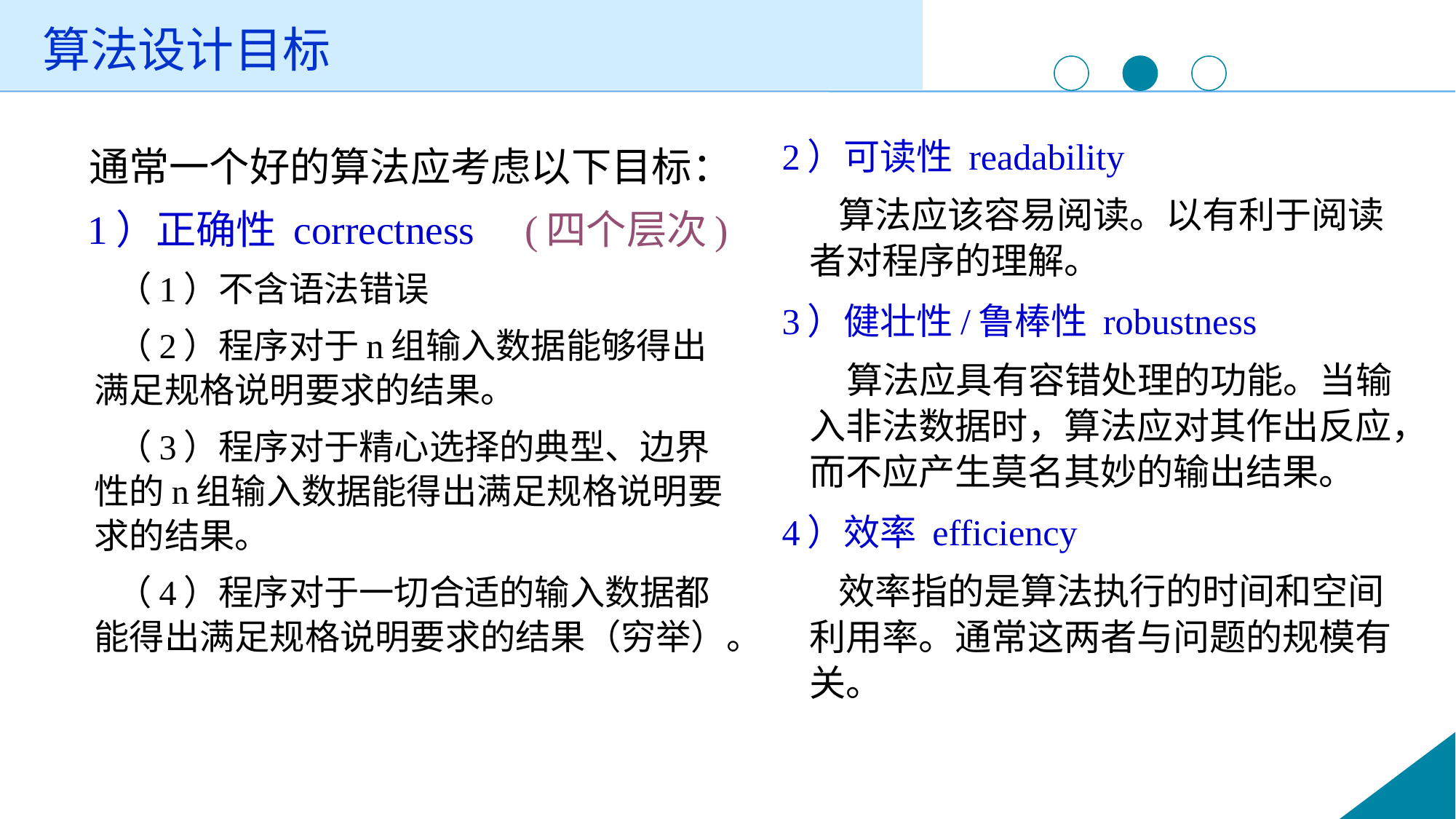

# 算法设计目标

 通常一个好的算法应考虑以下目标：
  1）正确性 correctness     (四个层次)
  （1）不含语法错误
  （2）程序对于n组输入数据能够得出满足规格说明要求的结果。
  （3）程序对于精心选择的典型、边界性的n组输入数据能得出满足规格说明要求的结果。
  （4）程序对于一切合适的输入数据都能得出满足规格说明要求的结果（穷举）。
2）可读性 readability
      算法应该容易阅读。以有利于阅读者对程序的理解。
3）健壮性/鲁棒性 robustness
       算法应具有容错处理的功能。当输入非法数据时，算法应对其作出反应，而不应产生莫名其妙的输出结果。
4）效率 efficiency
      效率指的是算法执行的时间和空间利用率。通常这两者与问题的规模有关。